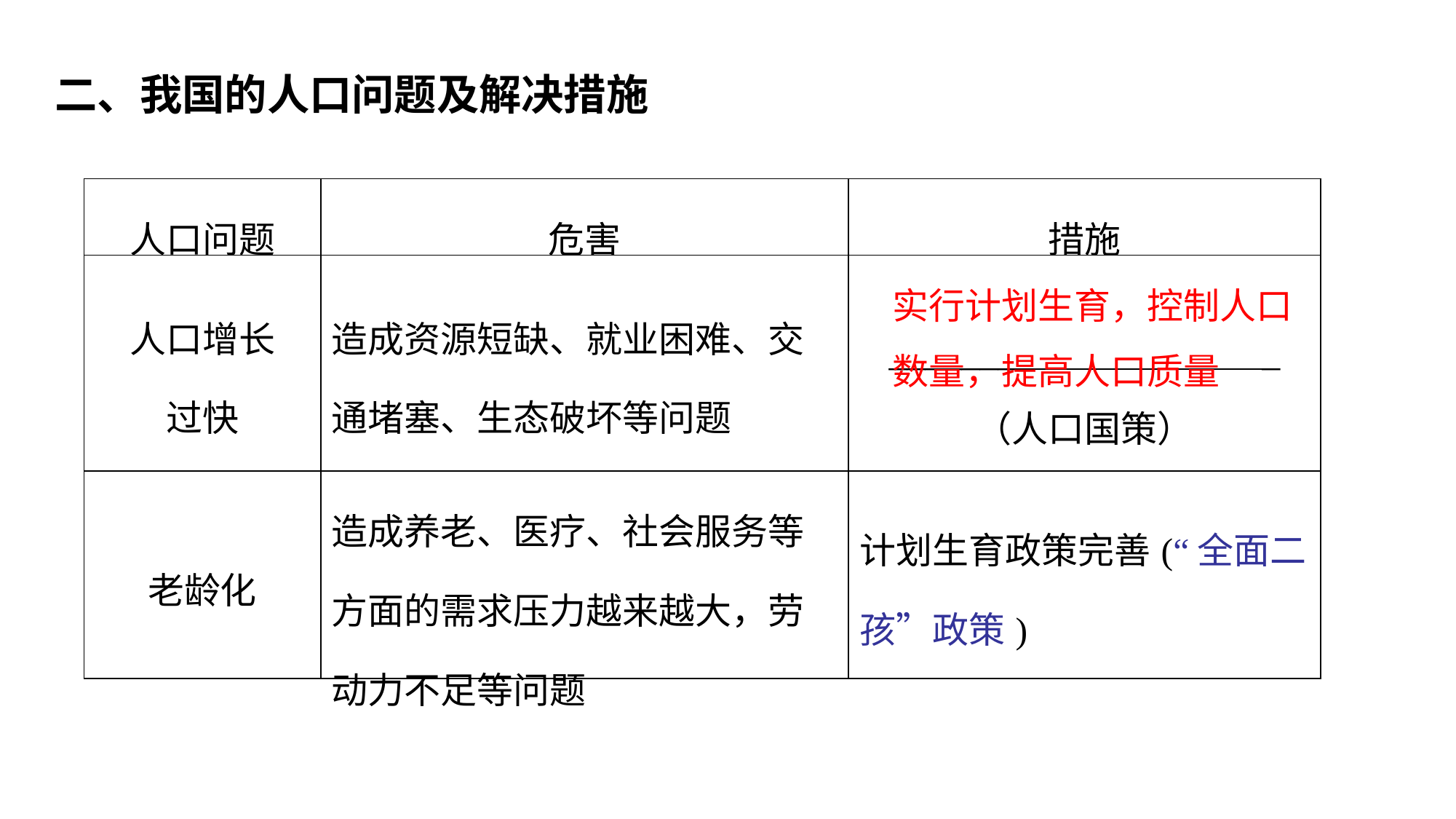

二、我国的人口问题及解决措施
| 人口问题 | 危害 | 措施 |
| --- | --- | --- |
| 人口增长 过快 | 造成资源短缺、就业困难、交通堵塞、生态破坏等问题 | \_\_\_\_\_\_\_\_ \_ （人口国策） |
| 老龄化 | 造成养老、医疗、社会服务等方面的需求压力越来越大，劳动力不足等问题 | 计划生育政策完善(“全面二孩”政策) |
实行计划生育，控制人口数量，提高人口质量